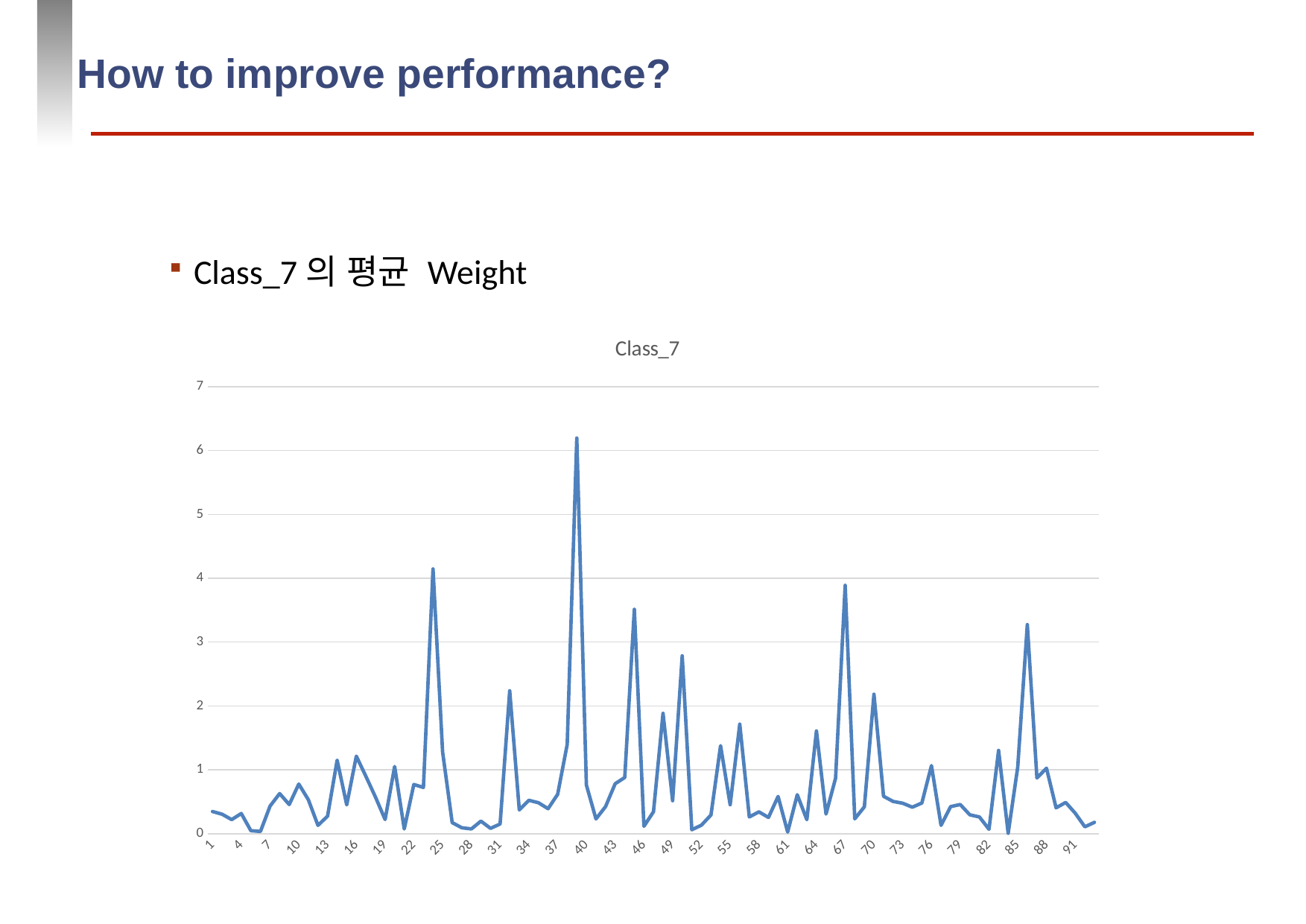

# How to improve performance?
Class_7의 평균 Weight

### Chart:

| Category | Class_7 |
|---|---|